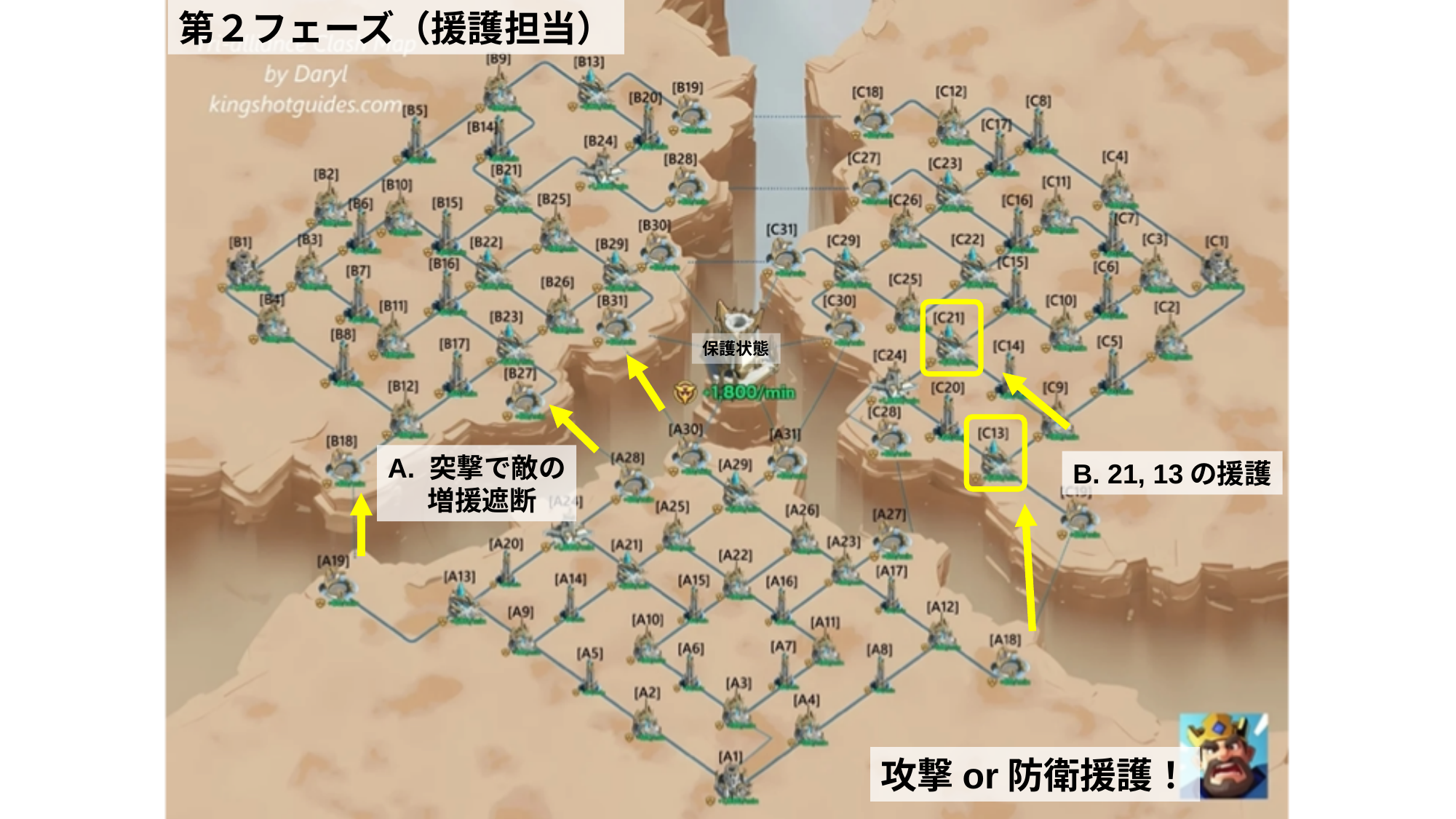

第２フェーズ（援護担当）

保護状態

A. 突撃で敵の
 　増援遮断
B. 21, 13の援護
攻撃or防衛援護！